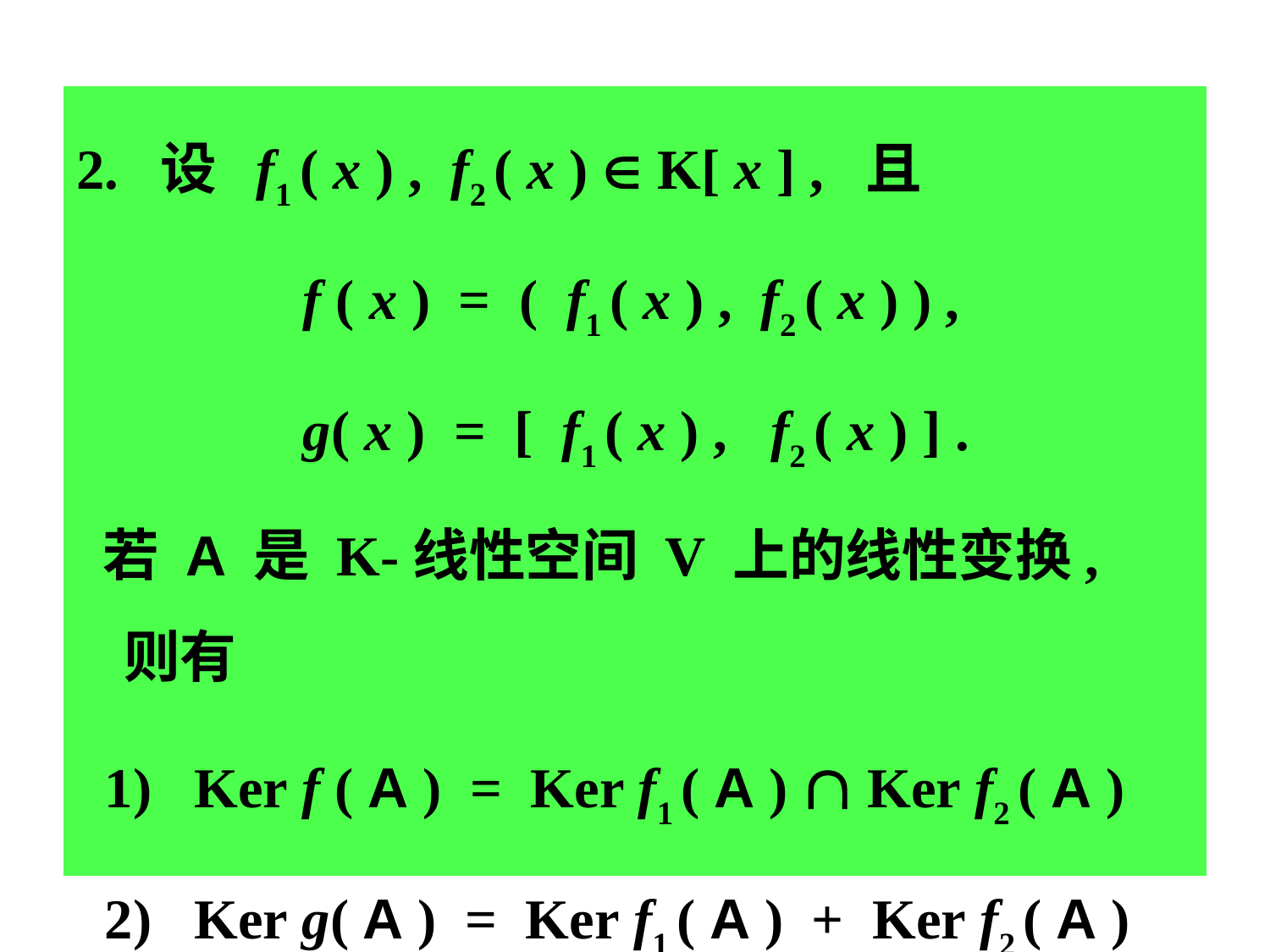

2.  设  f1 ( x ) ,  f2 ( x ) ∈ K[ x ] ,  且
                f ( x )  =  (  f1 ( x ) ,  f2 ( x ) ) ,
                g( x )  =  [  f1 ( x ) ,   f2 ( x ) ] .
 若 A 是 K-线性空间 V 上的线性变换,  则有
  1)   Ker f ( A )  =  Ker f1 ( A ) ∩ Ker f2 ( A )
  2)   Ker g( A )  =  Ker f1 ( A )  +  Ker f2 ( A )